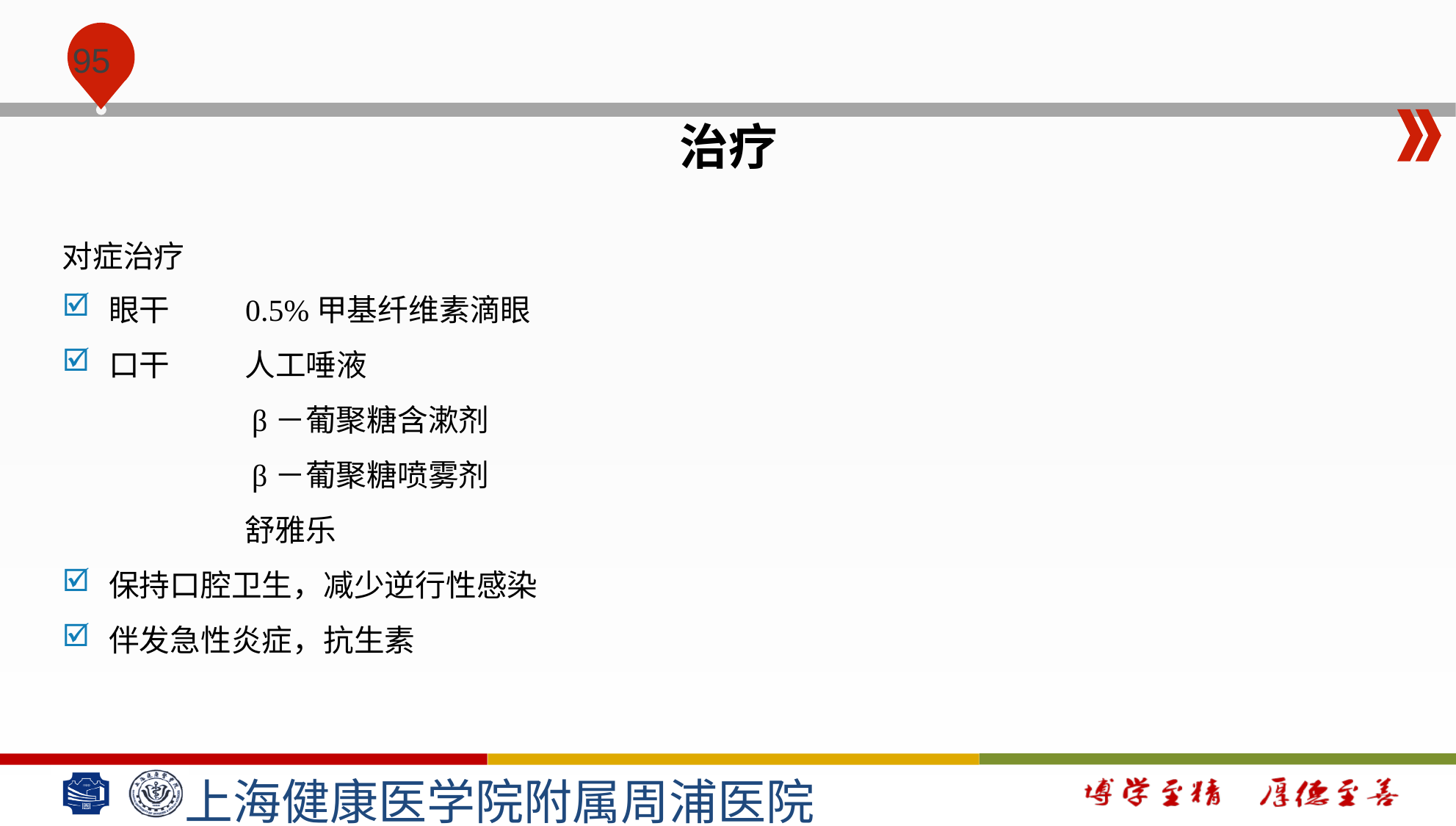

#

治疗
对症治疗
眼干          0.5%甲基纤维素滴眼
口干           人工唾液
                    β－葡聚糖含漱剂
                    β－葡聚糖喷雾剂
                    舒雅乐
保持口腔卫生，减少逆行性感染
伴发急性炎症，抗生素